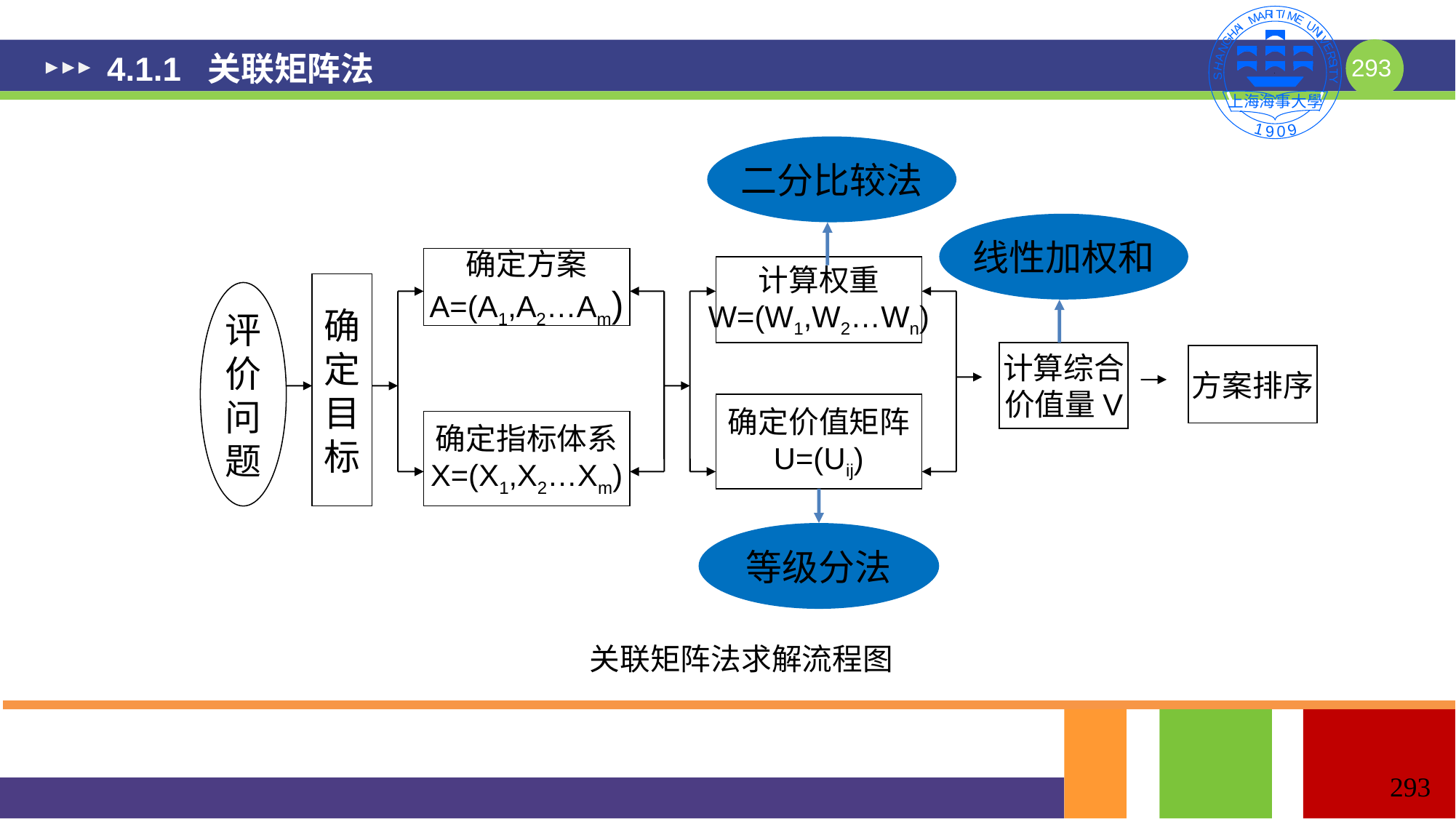

# 4.1.1  关联矩阵法
二分比较法
线性加权和

确定方案
A=(A1,A2…Am)
计算权重
W=(W1,W2…Wn)
确
定
目
标
评
价
问
题

计算综合
价值量V
方案排序

确定价值矩阵
U=(Uij)
确定指标体系
X=(X1,X2…Xm)

等级分法
关联矩阵法求解流程图

293

293